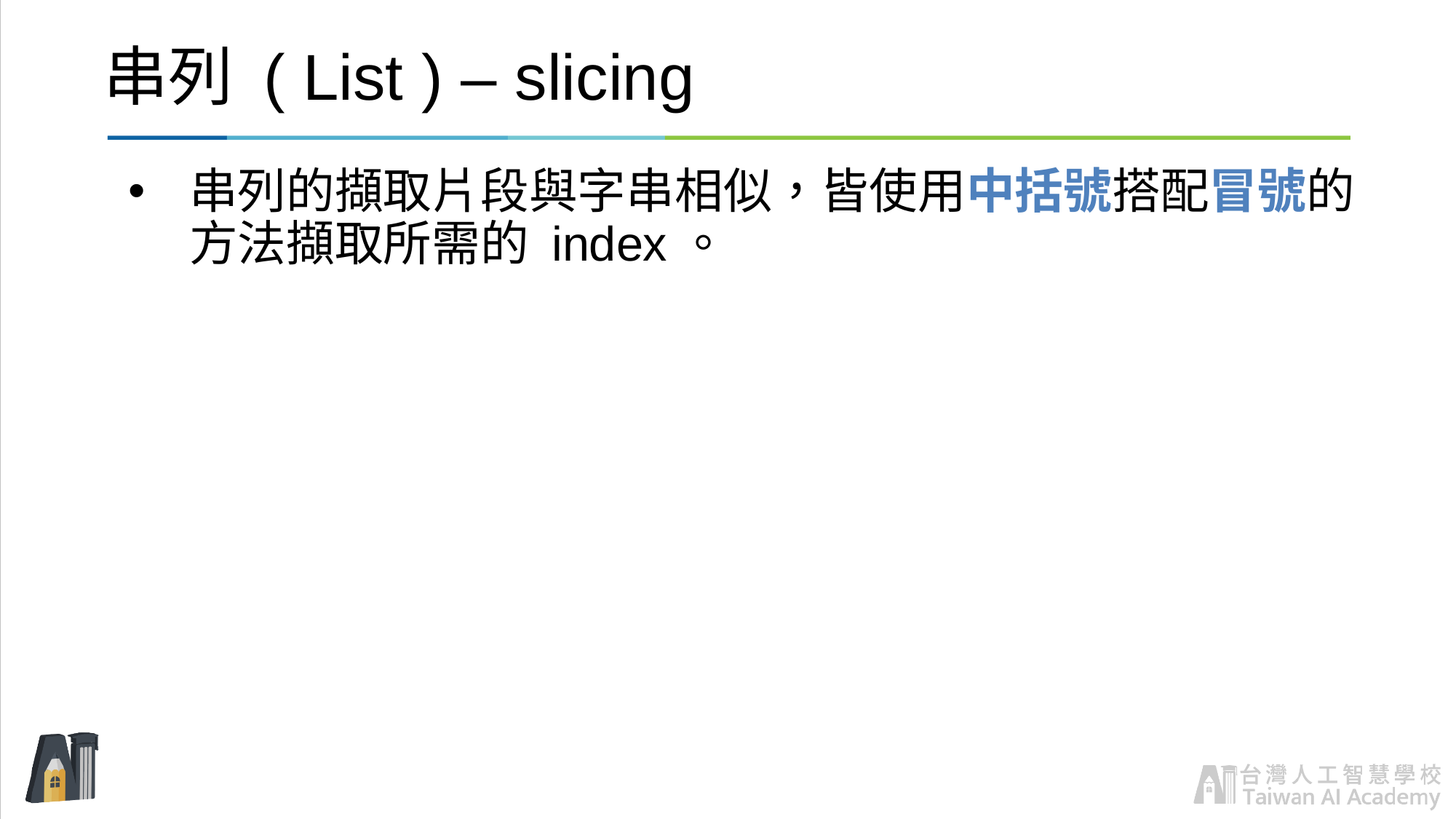

# 串列 ( List ) – slicing
串列的擷取片段與字串相似，皆使用中括號搭配冒號的方法擷取所需的 index。